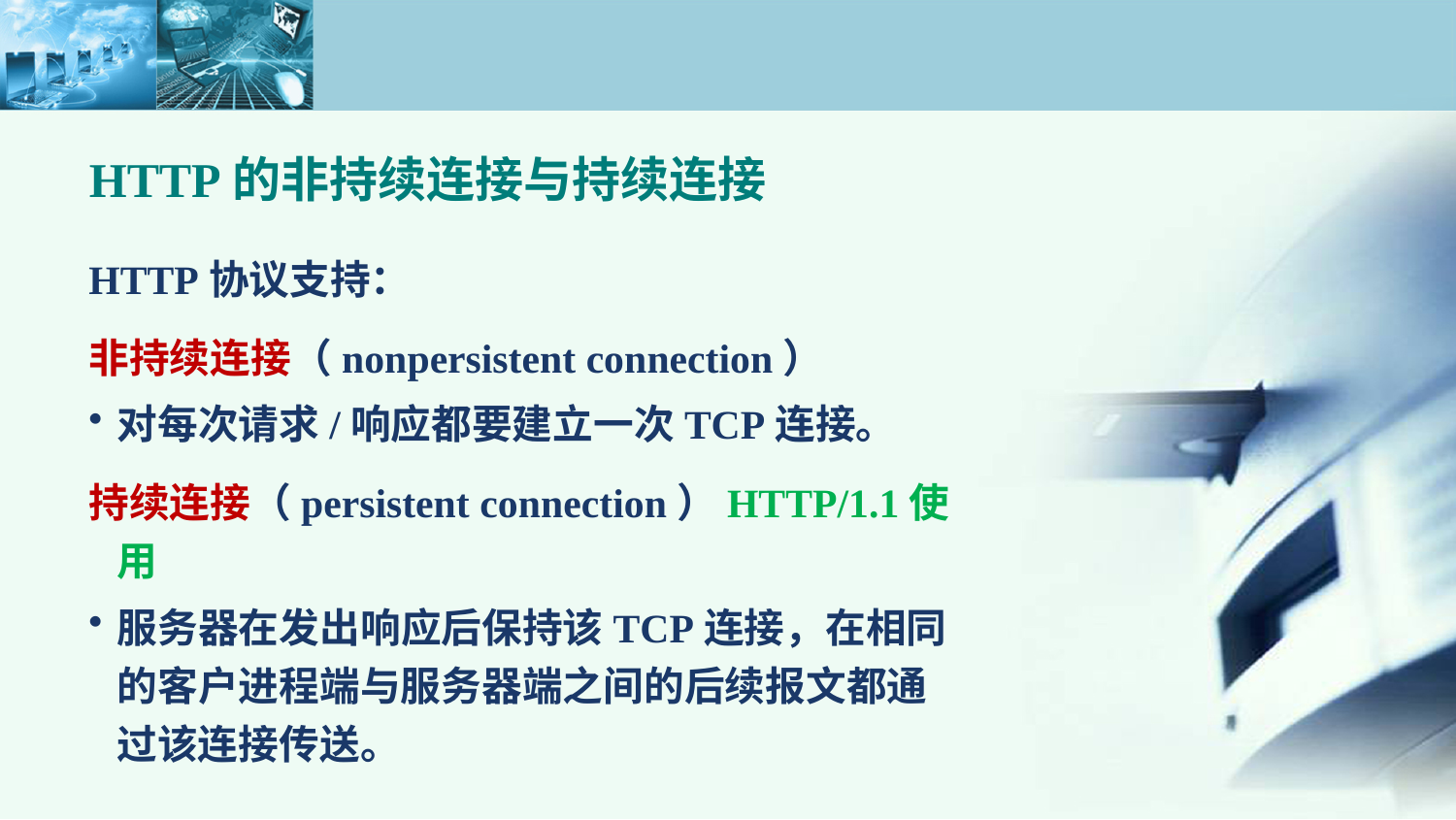

HTTP的非持续连接与持续连接
HTTP协议支持：
非持续连接（nonpersistent connection）
对每次请求/响应都要建立一次TCP连接。
持续连接（persistent connection）HTTP/1.1使用
服务器在发出响应后保持该TCP连接，在相同的客户进程端与服务器端之间的后续报文都通过该连接传送。